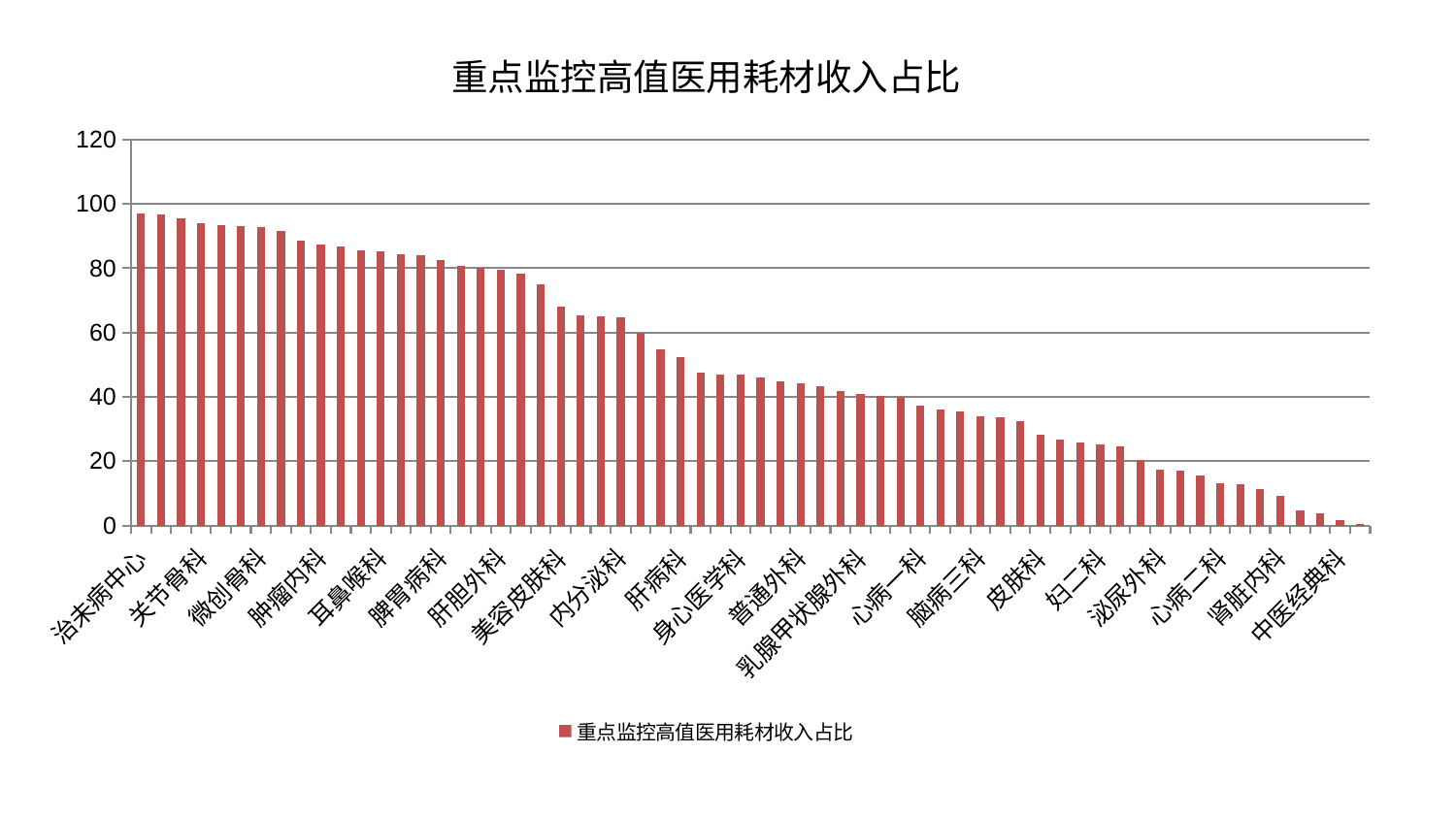

### Chart: 重点监控高值医用耗材收入占比

| Category | 重点监控高值医用耗材收入占比 |
|---|---|
| 治未病中心 | 96.90401970711424 |
| 骨科 | 96.78062142626413 |
| 针灸科 | 95.39905286039053 |
| 关节骨科 | 94.07846245653948 |
| 胸外科 | 93.40492490186085 |
| 神经内科 | 93.161019934817 |
| 微创骨科 | 92.77973680954142 |
| 中医外治中心 | 91.63529732190176 |
| 妇科妇二科合并 | 88.65320339547176 |
| 肿瘤内科 | 87.33480999453734 |
| 心血管内科 | 86.89649095716344 |
| 脑病二科 | 85.56605291643979 |
| 耳鼻喉科 | 85.29492585455256 |
| 风湿病科 | 84.48163569038394 |
| 康复科 | 84.1707490388928 |
| 脾胃病科 | 82.50317526640691 |
| 综合内科 | 80.5977756847486 |
| 推拿科 | 80.15153340638967 |
| 肝胆外科 | 79.52962462344541 |
| 东区重症医学科 | 78.4205541160584 |
| 口腔科 | 75.01187854350458 |
| 美容皮肤科 | 68.19915009126412 |
| 显微骨科 | 65.35630954993846 |
| 心病四科 | 65.03675749248154 |
| 内分泌科 | 64.61161204413743 |
| 脾胃科消化科合并 | 59.953228306391516 |
| 周围血管科 | 54.93461260671408 |
| 肝病科 | 52.511781824913584 |
| 产科 | 47.434973891073916 |
| 心病三科 | 46.99594575154427 |
| 身心医学科 | 46.80471530883275 |
| 脊柱骨科 | 45.96982585352898 |
| 血液科 | 44.773463123570245 |
| 普通外科 | 44.29317930064944 |
| 肾病科 | 43.263249078411526 |
| 眼科 | 41.79453510721969 |
| 乳腺甲状腺外科 | 41.00273586331018 |
| 男科 | 40.34578975722107 |
| 脑病一科 | 40.1025446481039 |
| 心病一科 | 37.187654974518836 |
| 创伤骨科 | 35.91176496472013 |
| 运动损伤骨科 | 35.495746842044525 |
| 脑病三科 | 34.03729982858914 |
| 重症医学科 | 33.52587669845448 |
| 肛肠科 | 32.41898184495322 |
| 皮肤科 | 28.28985694185926 |
| 妇科 | 26.690296574291917 |
| 消化内科 | 25.75828008805381 |
| 妇二科 | 25.337598913090886 |
| 东区肾病科 | 24.721658878810302 |
| 小儿骨科 | 20.448829805998002 |
| 泌尿外科 | 17.32770542958213 |
| 小儿推拿科 | 17.03944199430516 |
| 呼吸内科 | 15.444420564154292 |
| 心病二科 | 13.06968303832743 |
| 神经外科 | 12.819407940580652 |
| 西区重症医学科 | 11.21085405398523 |
| 肾脏内科 | 9.170817991798641 |
| 老年医学科 | 4.584178405350903 |
| 儿科 | 3.7134361168027263 |
| 中医经典科 | 1.7432486818729886 |
| 医院 | 0.4656 |
106